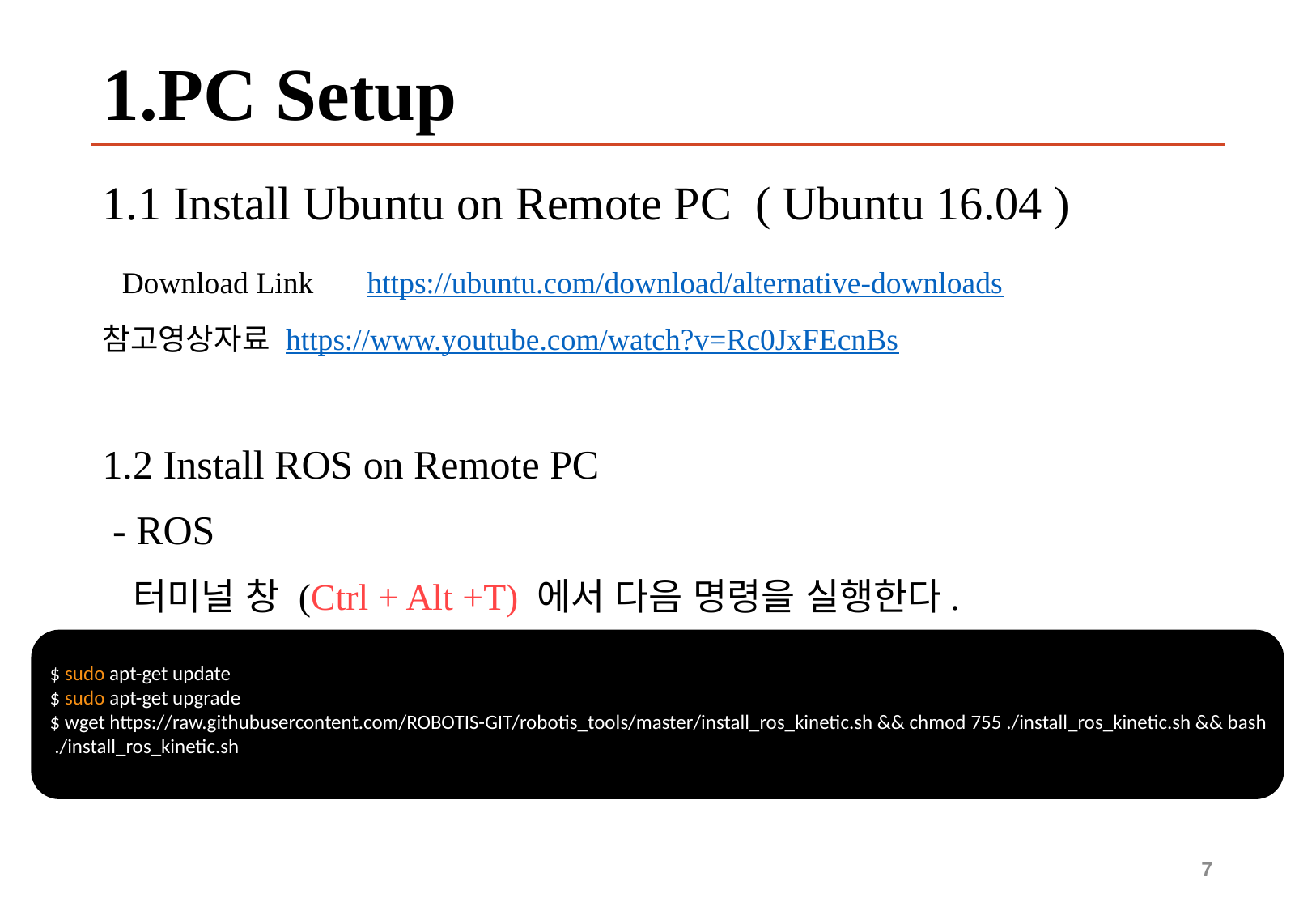

# 1.PC Setup
1.1 Install Ubuntu on Remote PC  ( Ubuntu 16.04 )
  Download Link　 https://ubuntu.com/download/alternative-downloads
참고영상자료 https://www.youtube.com/watch?v=Rc0JxFEcnBs

1.2 Install ROS on Remote PC
 - ROS
  터미널 창 (Ctrl + Alt +T) 에서 다음 명령을 실행한다.

$ sudo apt-get update
$ sudo apt-get upgrade
$ wget https://raw.githubusercontent.com/ROBOTIS-GIT/robotis_tools/master/install_ros_kinetic.sh && chmod 755 ./install_ros_kinetic.sh && bash
 ./install_ros_kinetic.sh
7